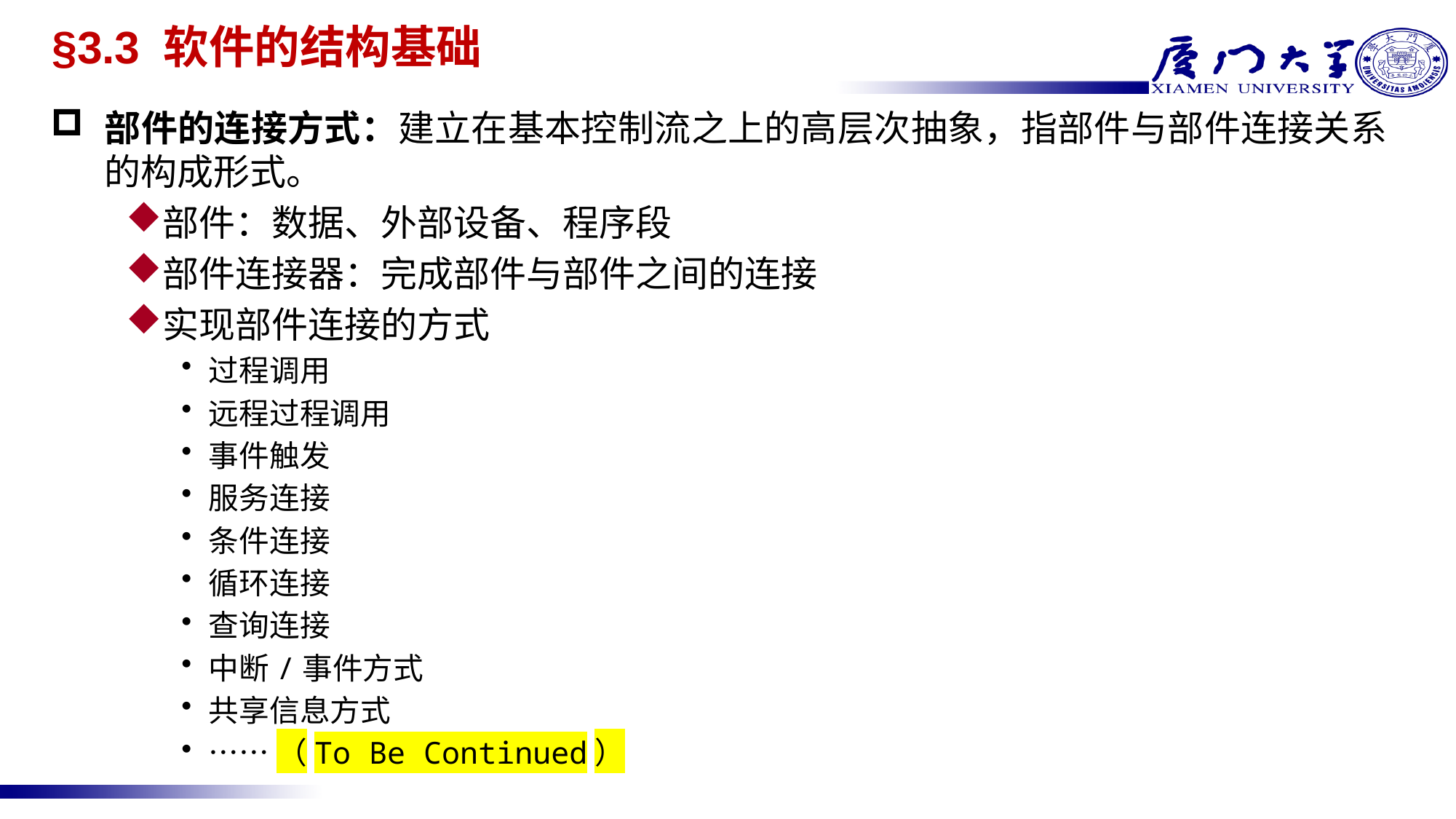

# §3.3 软件的结构基础
部件的连接方式：建立在基本控制流之上的高层次抽象，指部件与部件连接关系的构成形式。
部件：数据、外部设备、程序段
部件连接器：完成部件与部件之间的连接
实现部件连接的方式
过程调用
远程过程调用
事件触发
服务连接
条件连接
循环连接
查询连接
中断/事件方式
共享信息方式
……（To Be Continued）